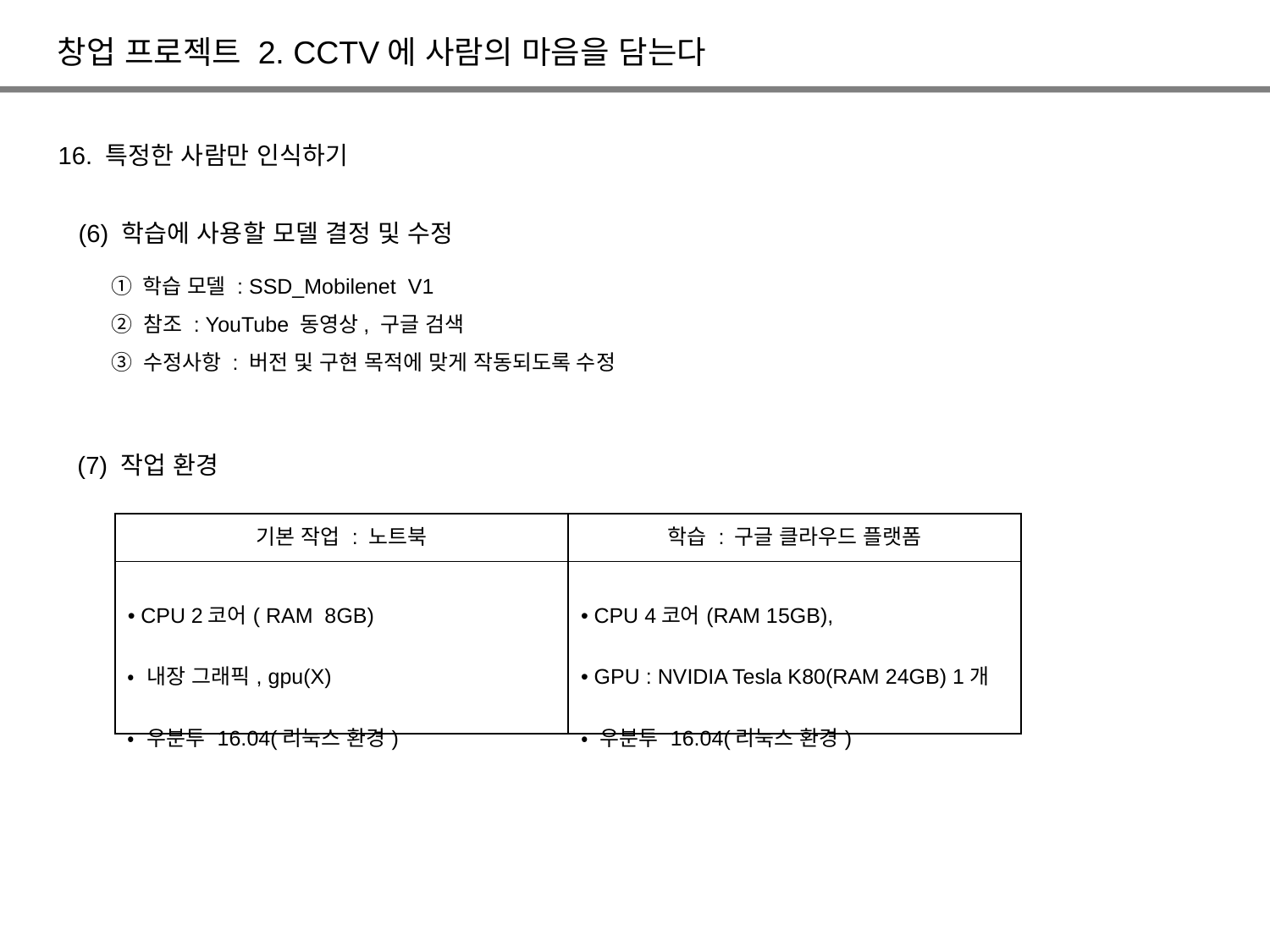

창업 프로젝트 2. CCTV에 사람의 마음을 담는다

16. 특정한 사람만 인식하기
(6) 학습에 사용할 모델 결정 및 수정
① 학습 모델 : SSD_Mobilenet  V1
② 참조 : YouTube 동영상, 구글 검색
③ 수정사항 : 버전 및 구현 목적에 맞게 작동되도록 수정
(7) 작업 환경
| 기본 작업 : 노트북 | 학습 : 구글 클라우드 플랫폼 |
| --- | --- |
| • CPU 2코어( RAM 8GB) • 내장 그래픽, gpu(X) • 우분투 16.04(리눅스 환경) | • CPU 4코어(RAM 15GB), • GPU : NVIDIA Tesla K80(RAM 24GB) 1개 • 우분투 16.04(리눅스 환경) |